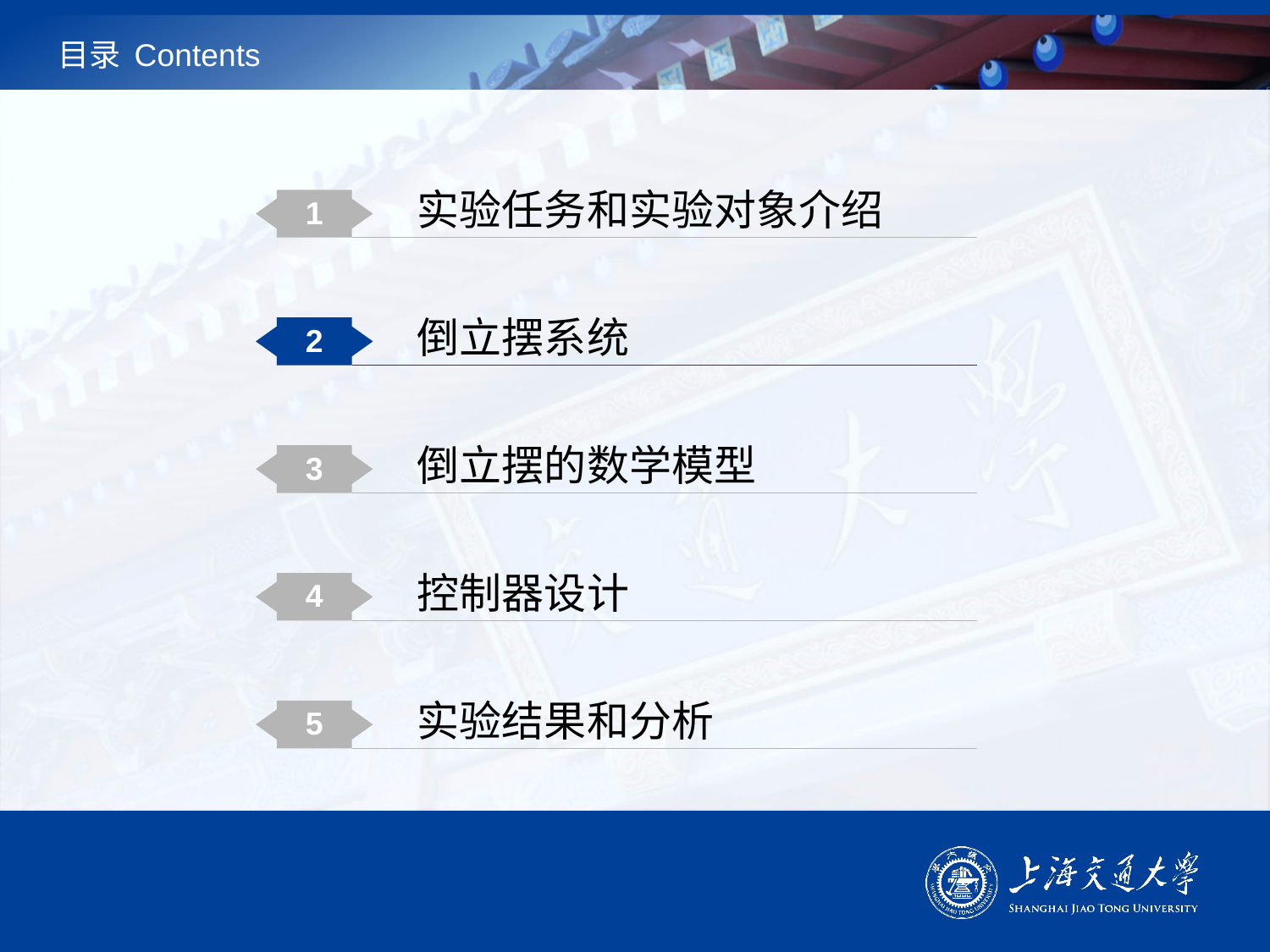

# 目录 Contents
实验任务和实验对象介绍
1

倒立摆系统
2

倒立摆的数学模型
3

控制器设计
4

实验结果和分析
5